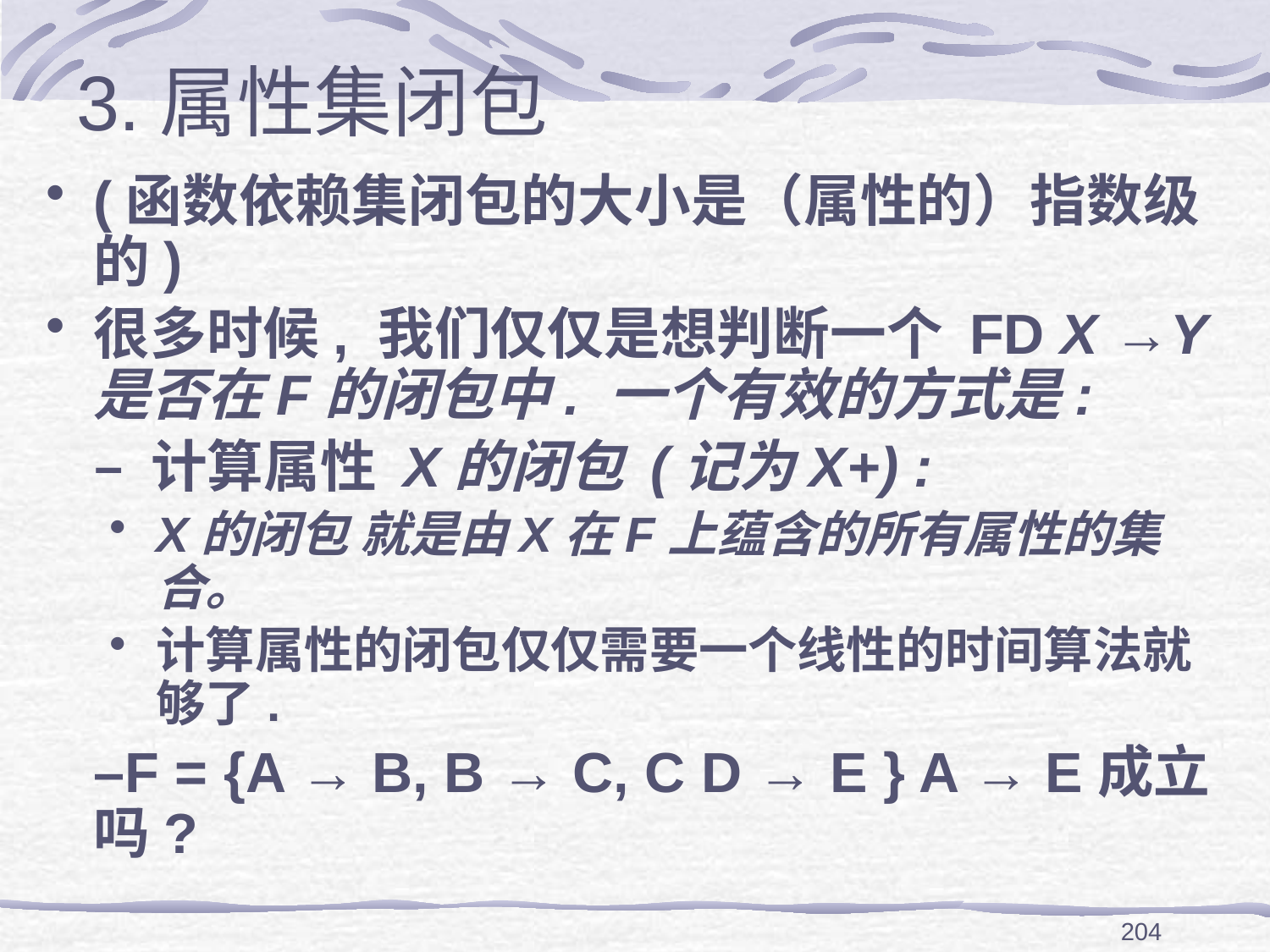

# 3.属性集闭包
(函数依赖集闭包的大小是（属性的）指数级的)
很多时候, 我们仅仅是想判断一个 FD X →Y 是否在F的闭包中. 一个有效的方式是:
	– 计算属性 X的闭包 (记为X+) :
X的闭包 就是由X在F上蕴含的所有属性的集合。
计算属性的闭包仅仅需要一个线性的时间算法就够了.
	–F = {A → B, B → C, C D → E } A → E成立吗?

204